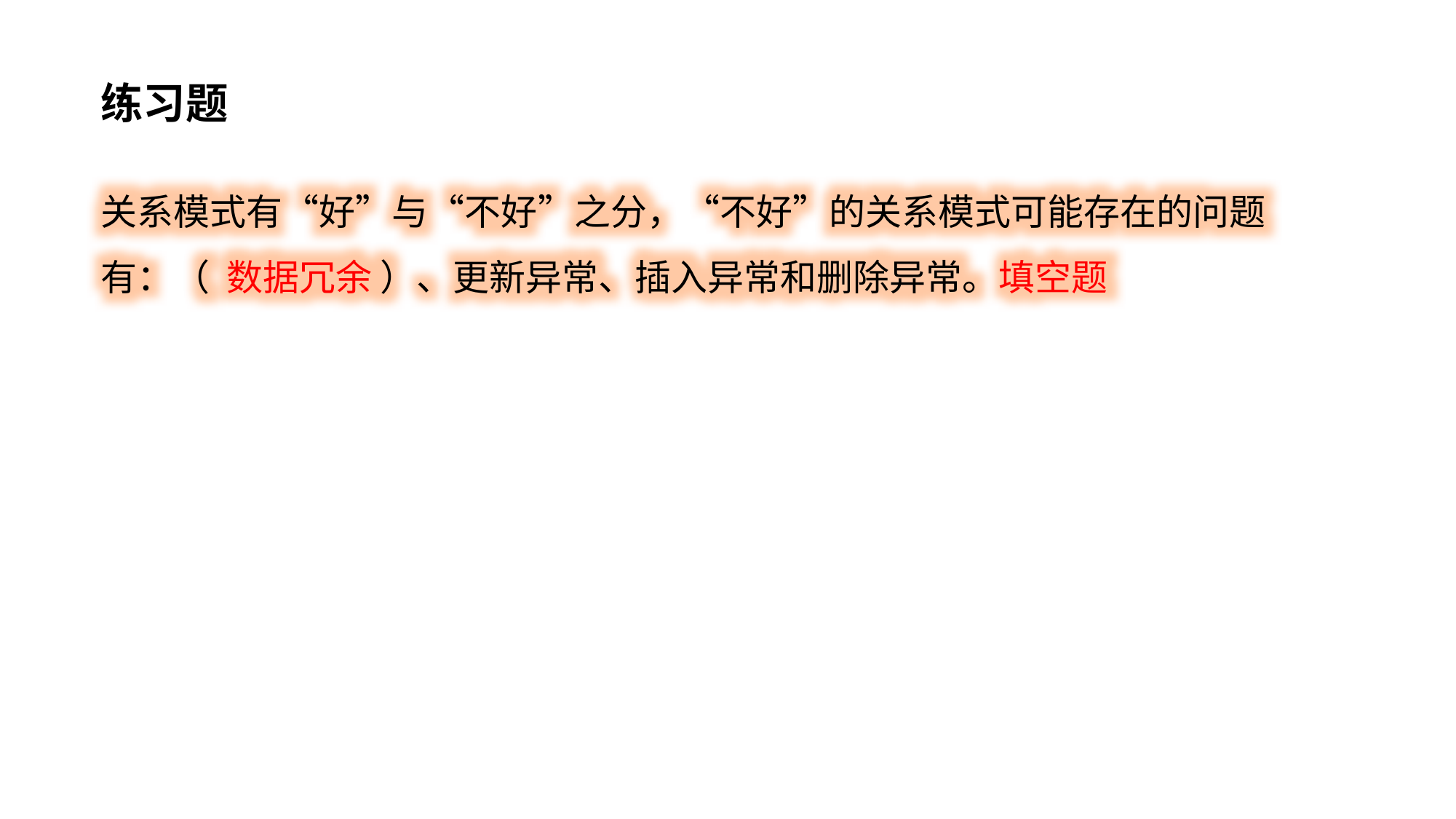

练习题
关系模式有“好”与“不好”之分，“不好”的关系模式可能存在的问题有：（  数据冗余 ）、更新异常、插入异常和删除异常。填空题